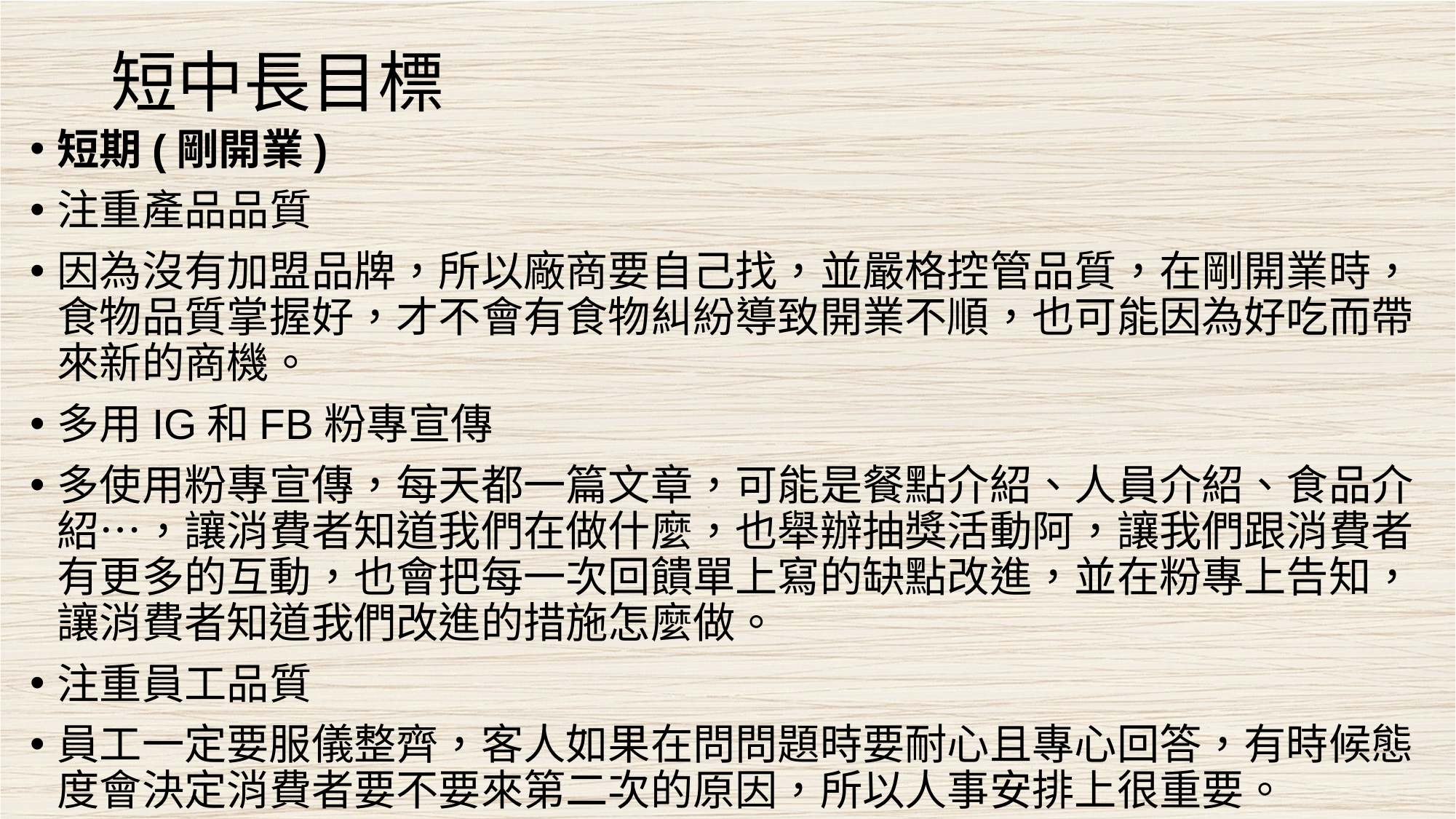

# 短中長目標
短期(剛開業)
注重產品品質
因為沒有加盟品牌，所以廠商要自己找，並嚴格控管品質，在剛開業時，食物品質掌握好，才不會有食物糾紛導致開業不順，也可能因為好吃而帶來新的商機。
多用IG和FB粉專宣傳
多使用粉專宣傳，每天都一篇文章，可能是餐點介紹、人員介紹、食品介紹…，讓消費者知道我們在做什麼，也舉辦抽獎活動阿，讓我們跟消費者有更多的互動，也會把每一次回饋單上寫的缺點改進，並在粉專上告知，讓消費者知道我們改進的措施怎麼做。
注重員工品質
員工一定要服儀整齊，客人如果在問問題時要耐心且專心回答，有時候態度會決定消費者要不要來第二次的原因，所以人事安排上很重要。